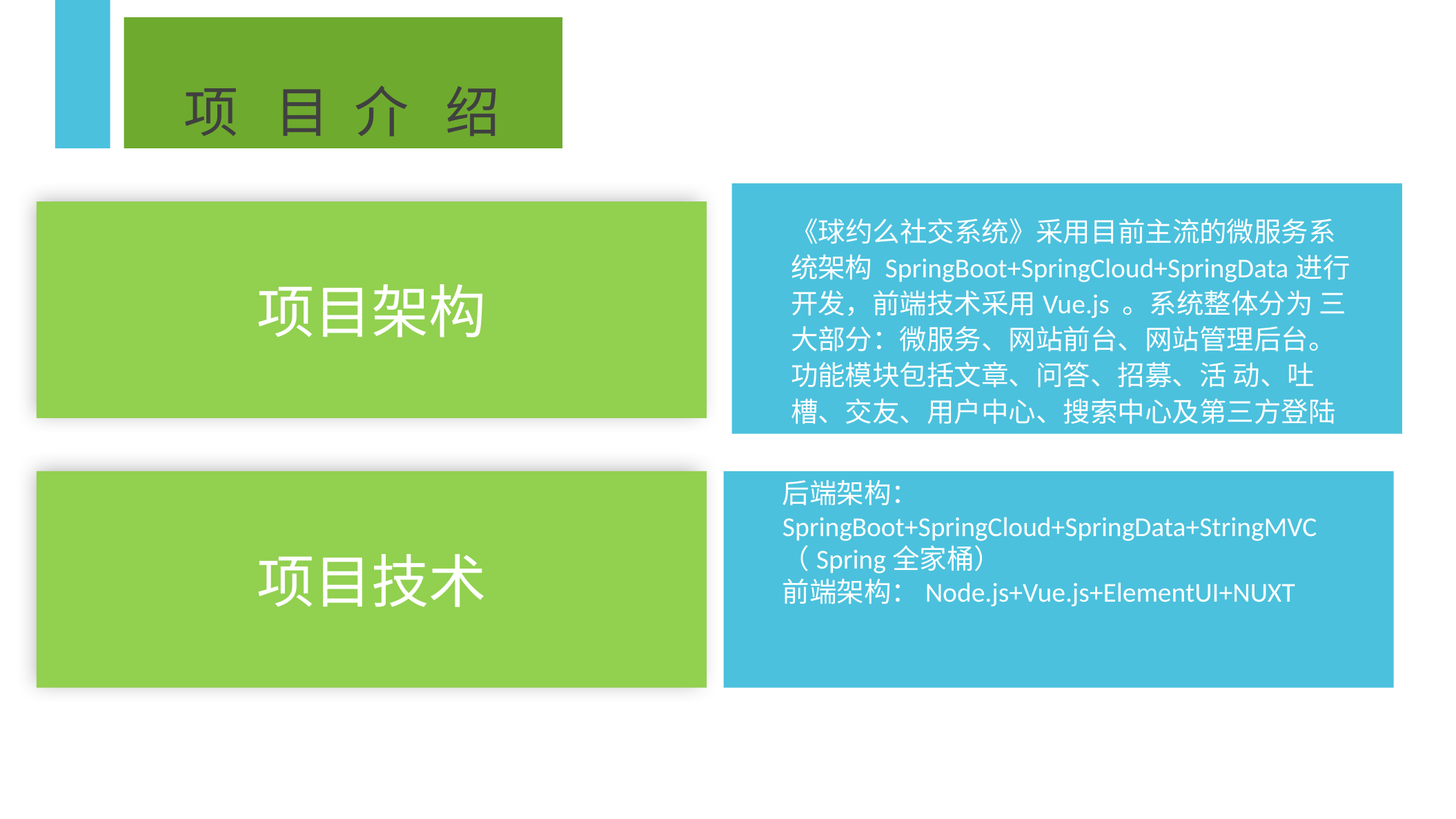

项   目  介   绍

项目架构
《球约么社交系统》采用目前主流的微服务系统架构 SpringBoot+SpringCloud+SpringData进行开发，前端技术采用Vue.js 。系统整体分为 三大部分：微服务、网站前台、网站管理后台。功能模块包括文章、问答、招募、活 动、吐槽、交友、用户中心、搜索中心及第三方登陆等。

后端架构：SpringBoot+SpringCloud+SpringData+StringMVC（Spring全家桶）
前端架构：Node.js+Vue.js+ElementUI+NUXT
项目技术